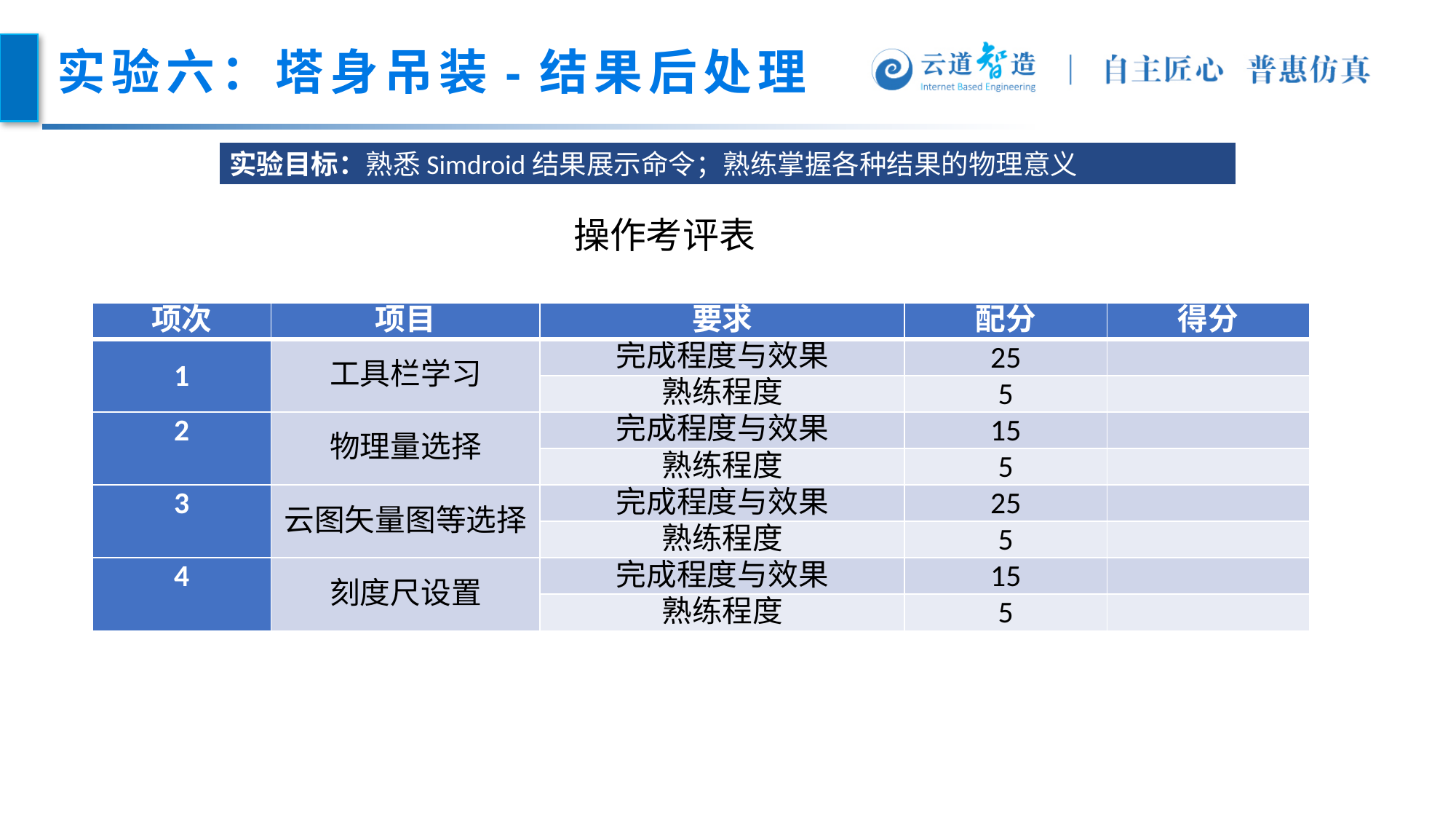

# 实验六：塔身吊装-结果后处理
实验目标：熟悉Simdroid结果展示命令；熟练掌握各种结果的物理意义
操作考评表
| 项次 | 项目 | 要求 | 配分 | 得分 |
| --- | --- | --- | --- | --- |
| 1 | 工具栏学习 | 完成程度与效果 | 25 |  |
|  |  | 熟练程度 | 5 |  |
| 2 | 物理量选择 | 完成程度与效果 | 15 |  |
|  |  | 熟练程度 | 5 |  |
| 3 | 云图矢量图等选择 | 完成程度与效果 | 25 |  |
|  |  | 熟练程度 | 5 |  |
| 4 | 刻度尺设置 | 完成程度与效果 | 15 |  |
|  |  | 熟练程度 | 5 |  |